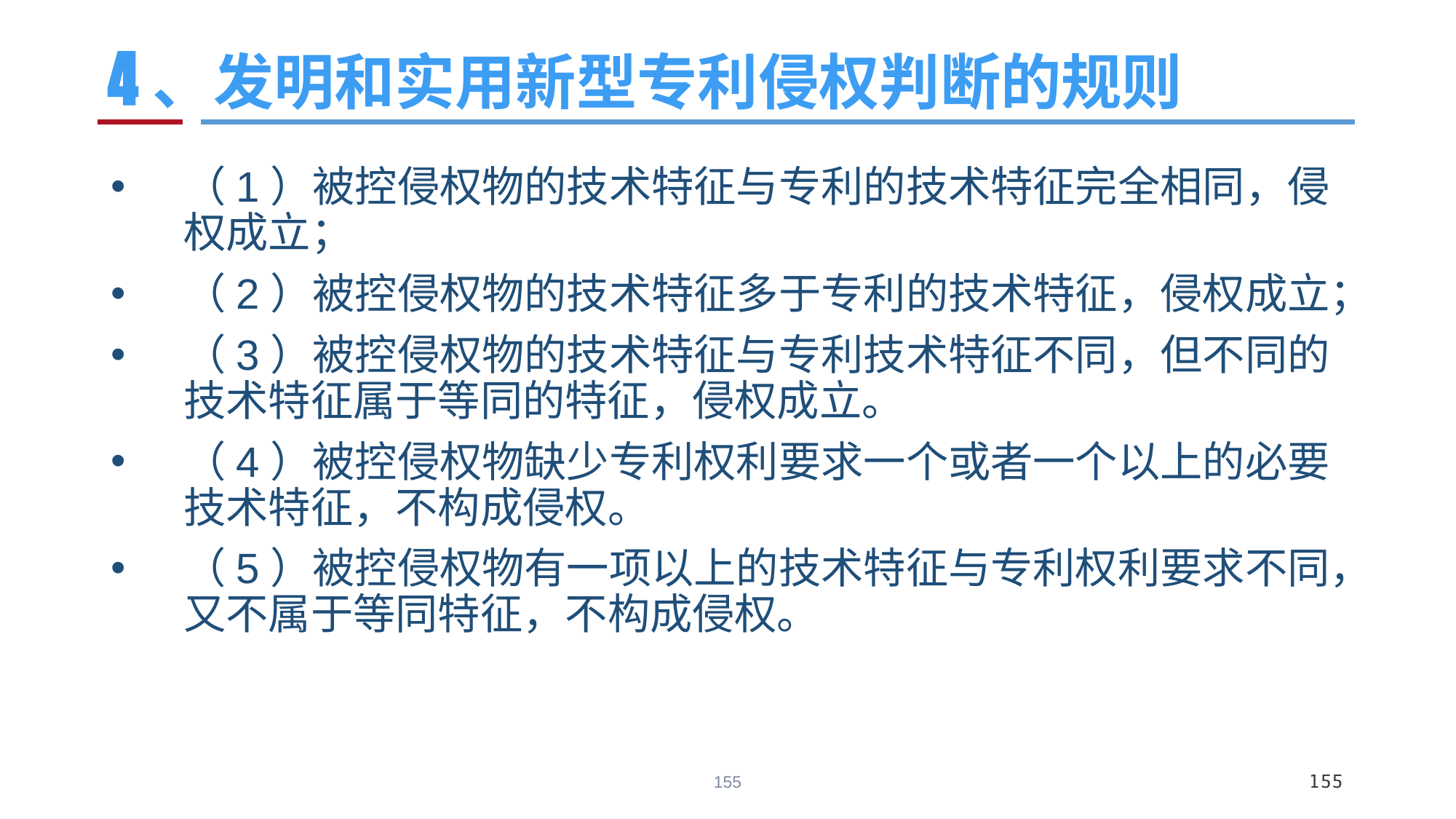

# 4、发明和实用新型专利侵权判断的规则
（1）被控侵权物的技术特征与专利的技术特征完全相同，侵权成立；
（2）被控侵权物的技术特征多于专利的技术特征，侵权成立；
（3）被控侵权物的技术特征与专利技术特征不同，但不同的技术特征属于等同的特征，侵权成立。
（4）被控侵权物缺少专利权利要求一个或者一个以上的必要技术特征，不构成侵权。
（5）被控侵权物有一项以上的技术特征与专利权利要求不同，又不属于等同特征，不构成侵权。
155
155